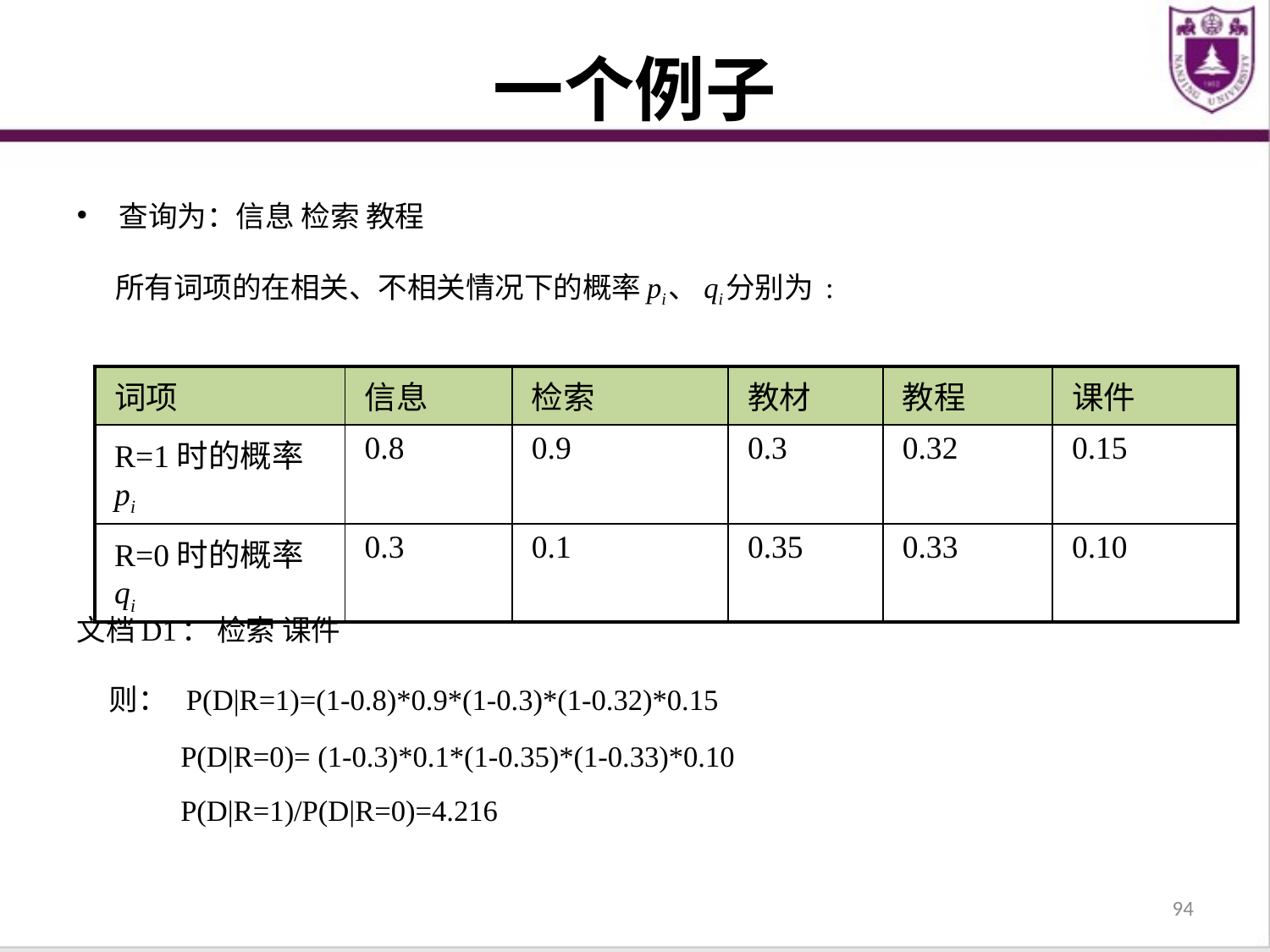

# 一个例子
查询为：信息 检索 教程
     所有词项的在相关、不相关情况下的概率pi、qi分别为 :

文档D1： 检索 课件
    则：  P(D|R=1)=(1-0.8)*0.9*(1-0.3)*(1-0.32)*0.15
              P(D|R=0)= (1-0.3)*0.1*(1-0.35)*(1-0.33)*0.10
              P(D|R=1)/P(D|R=0)=4.216
| 词项 | 信息 | 检索 | 教材 | 教程 | 课件 |
| --- | --- | --- | --- | --- | --- |
| R=1时的概率pi | 0.8 | 0.9 | 0.3 | 0.32 | 0.15 |
| R=0时的概率qi | 0.3 | 0.1 | 0.35 | 0.33 | 0.10 |
94